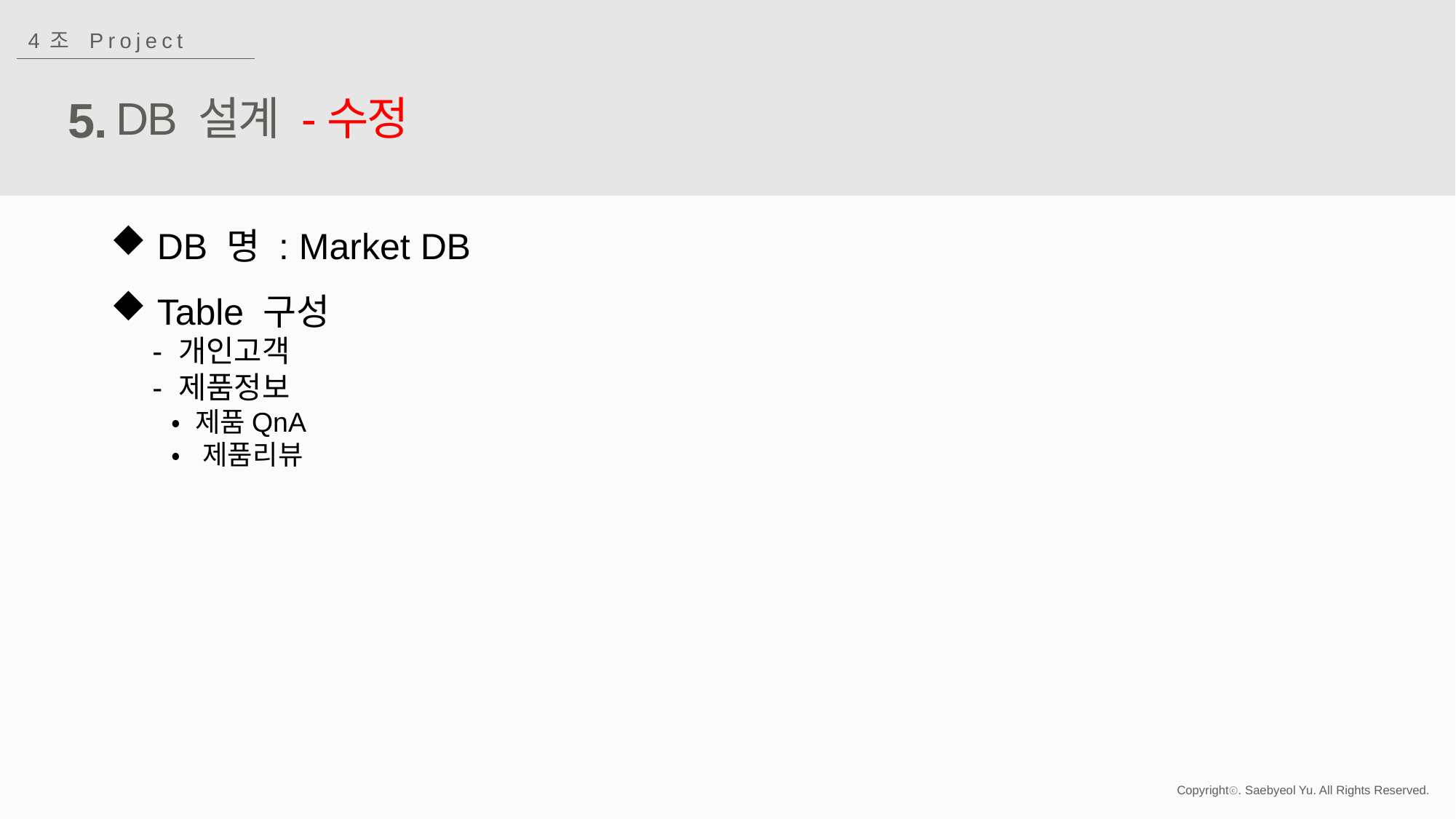

4조 Project
5.
DB 설계 -수정
 DB 명 : Market DB
 Table 구성
     - 개인고객
     - 제품정보
        • 제품QnA
        •  제품리뷰